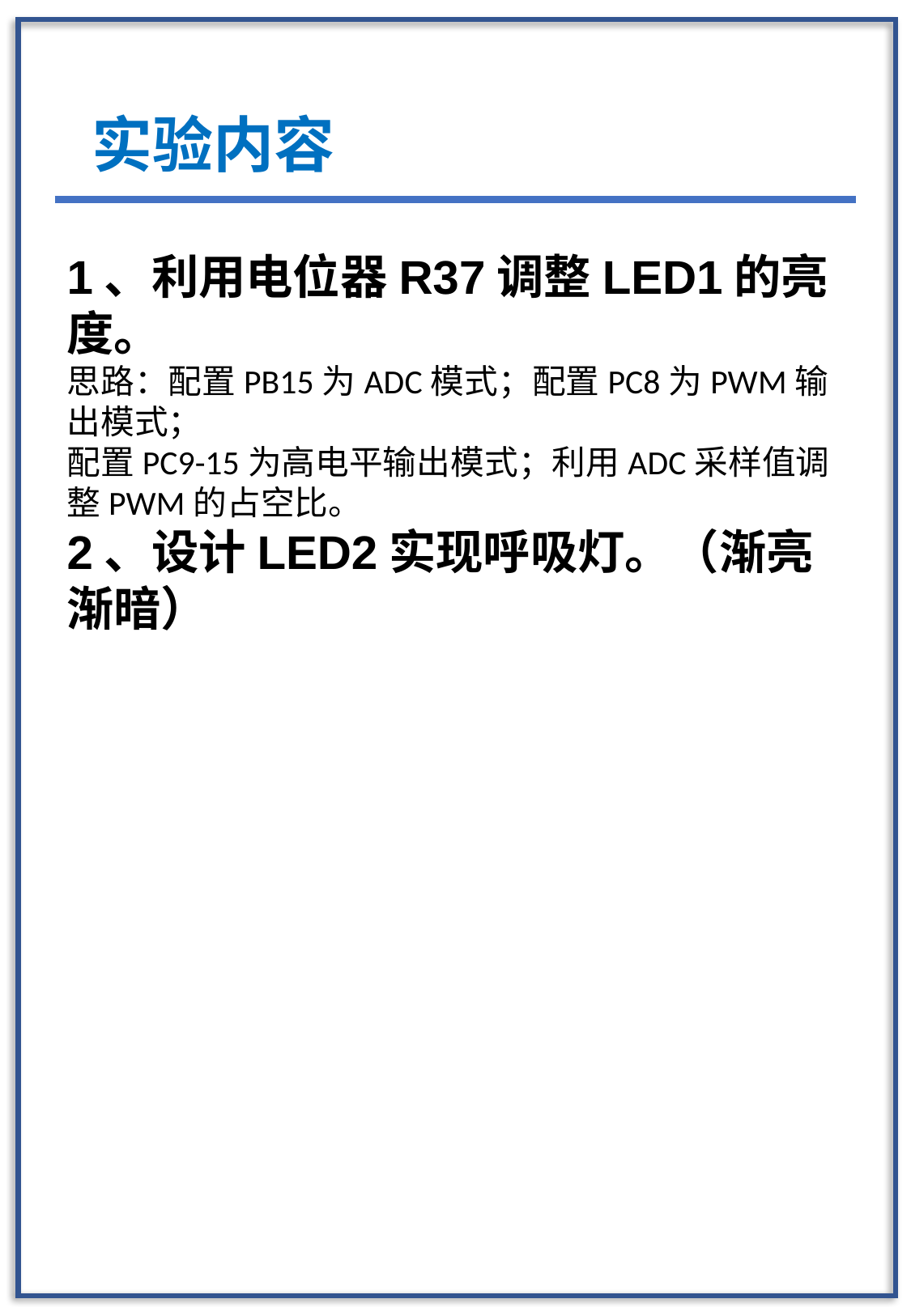

实验内容
1、利用电位器R37调整LED1的亮度。
思路：配置PB15为ADC模式；配置PC8为PWM输出模式；
配置PC9-15为高电平输出模式；利用ADC采样值调整PWM的占空比。
2、设计LED2实现呼吸灯。（渐亮渐暗）